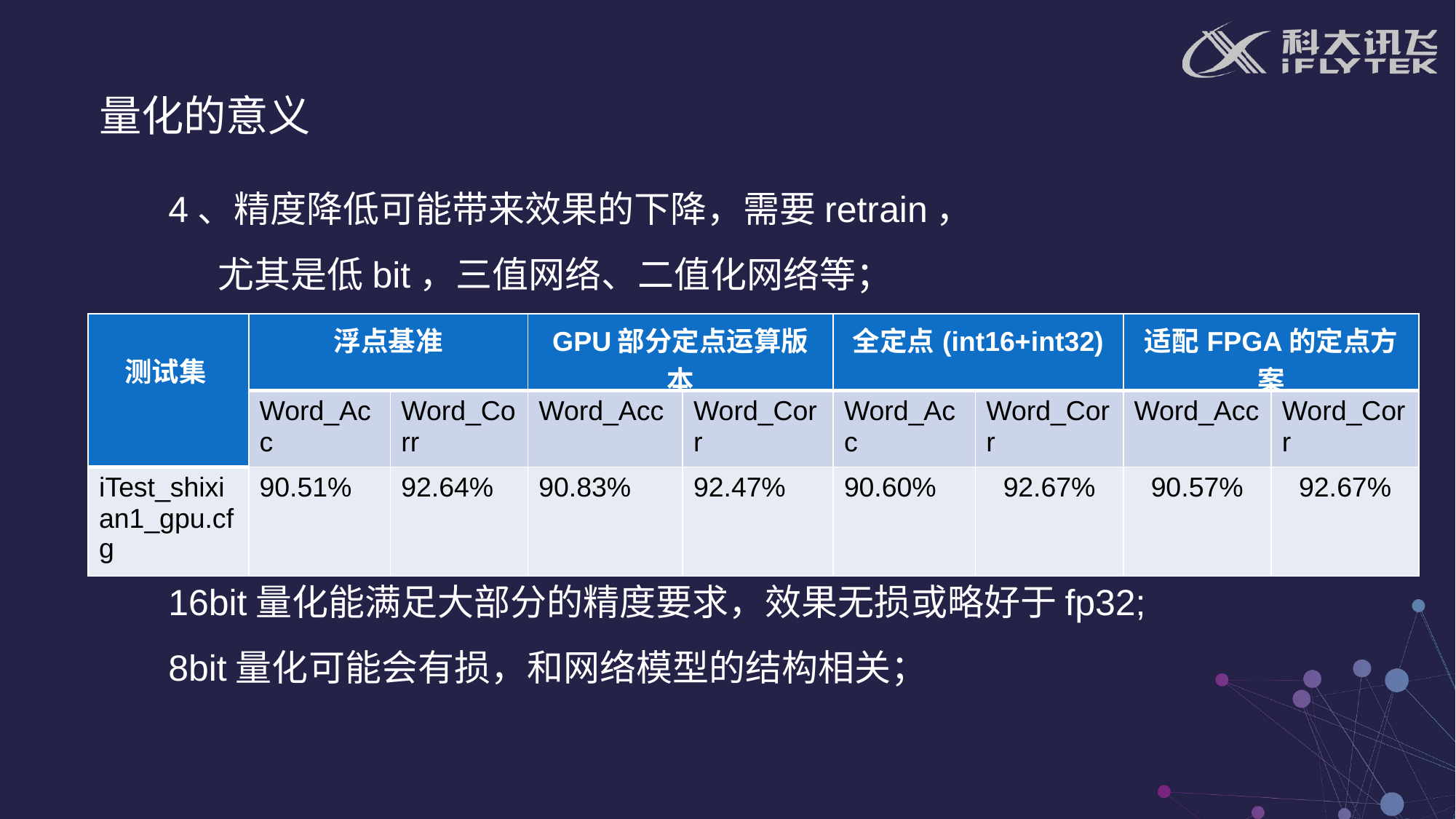

量化的意义
4、精度降低可能带来效果的下降，需要retrain，
     尤其是低bit，三值网络、二值化网络等；

16bit量化能满足大部分的精度要求，效果无损或略好于fp32;
8bit量化可能会有损，和网络模型的结构相关；
| 测试集 | 浮点基准 |  | GPU部分定点运算版本 |  | 全定点(int16+int32) |  | 适配FPGA的定点方案 |  |
| --- | --- | --- | --- | --- | --- | --- | --- | --- |
|  | Word\_Acc | Word\_Corr | Word\_Acc | Word\_Corr | Word\_Acc | Word\_Corr | Word\_Acc | Word\_Corr |
| iTest\_shixian1\_gpu.cfg | 90.51% | 92.64% | 90.83% | 92.47% | 90.60% | 92.67% | 90.57% | 92.67% |